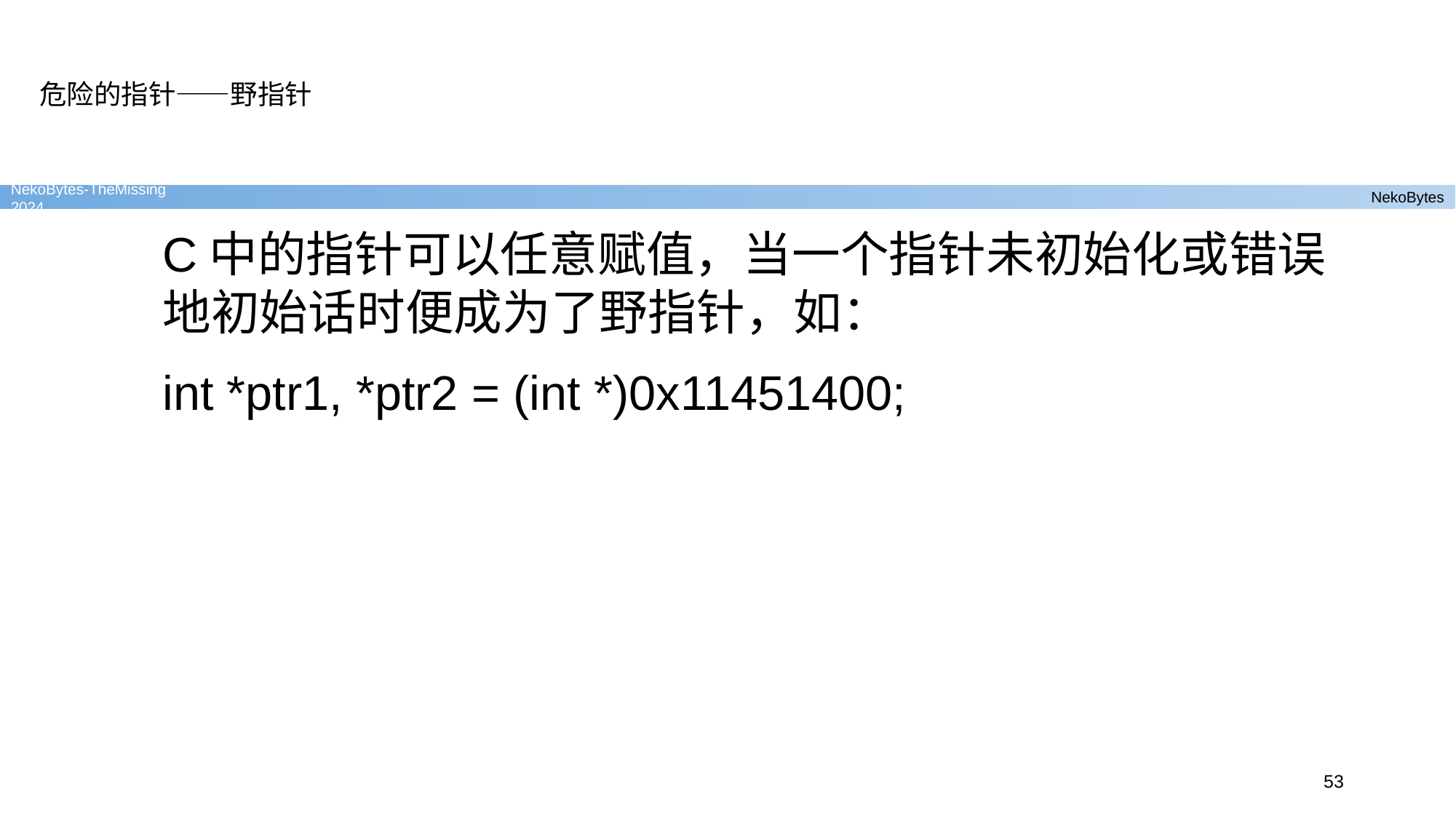

# 危险的指针——野指针
C中的指针可以任意赋值，当一个指针未初始化或错误地初始话时便成为了野指针，如：
int *ptr1, *ptr2 = (int *)0x11451400;
53